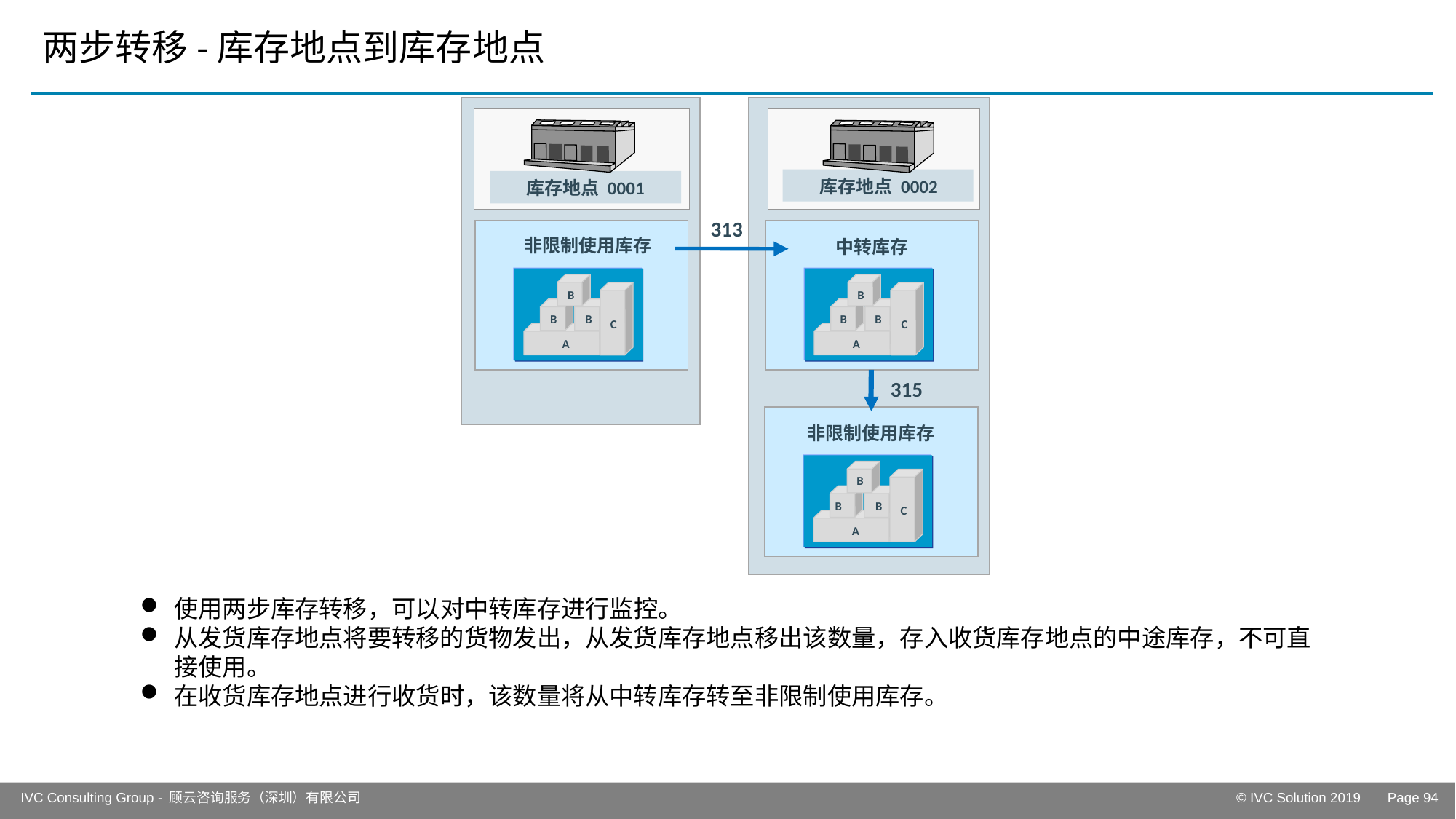

# 两步转移-库存地点到库存地点

库存地点 0002
库存地点 0001
313

非限制使用库存
中转库存

B

B
B
C

A

B

B
B
C

A
315

非限制使用库存

B

B
B
C

A
使用两步库存转移，可以对中转库存进行监控。
从发货库存地点将要转移的货物发出，从发货库存地点移出该数量，存入收货库存地点的中途库存，不可直接使用。
在收货库存地点进行收货时，该数量将从中转库存转至非限制使用库存。